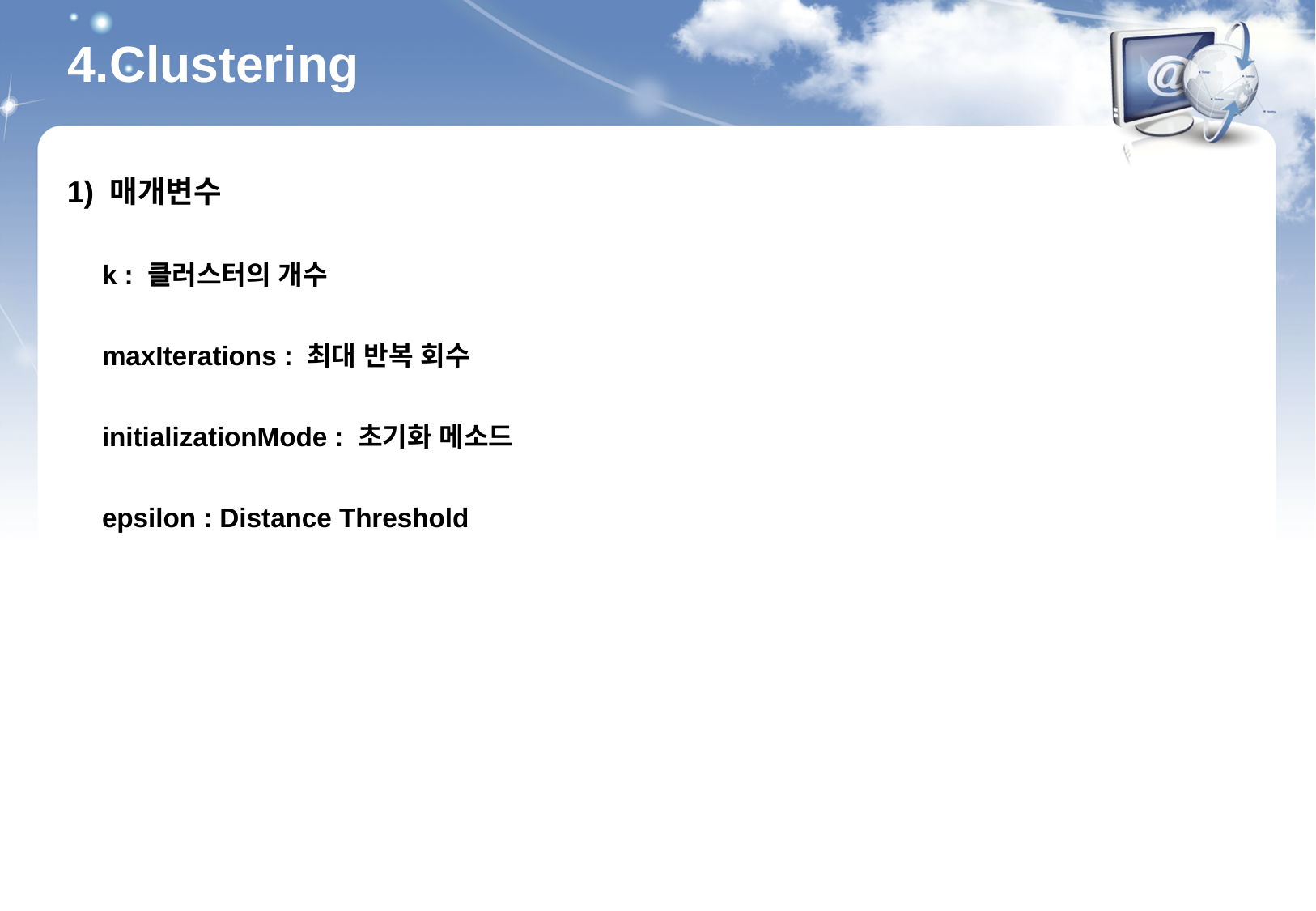

4.Clustering
1) 매개변수

k : 클러스터의 개수

maxIterations : 최대 반복 회수

initializationMode : 초기화 메소드

epsilon : Distance Threshold